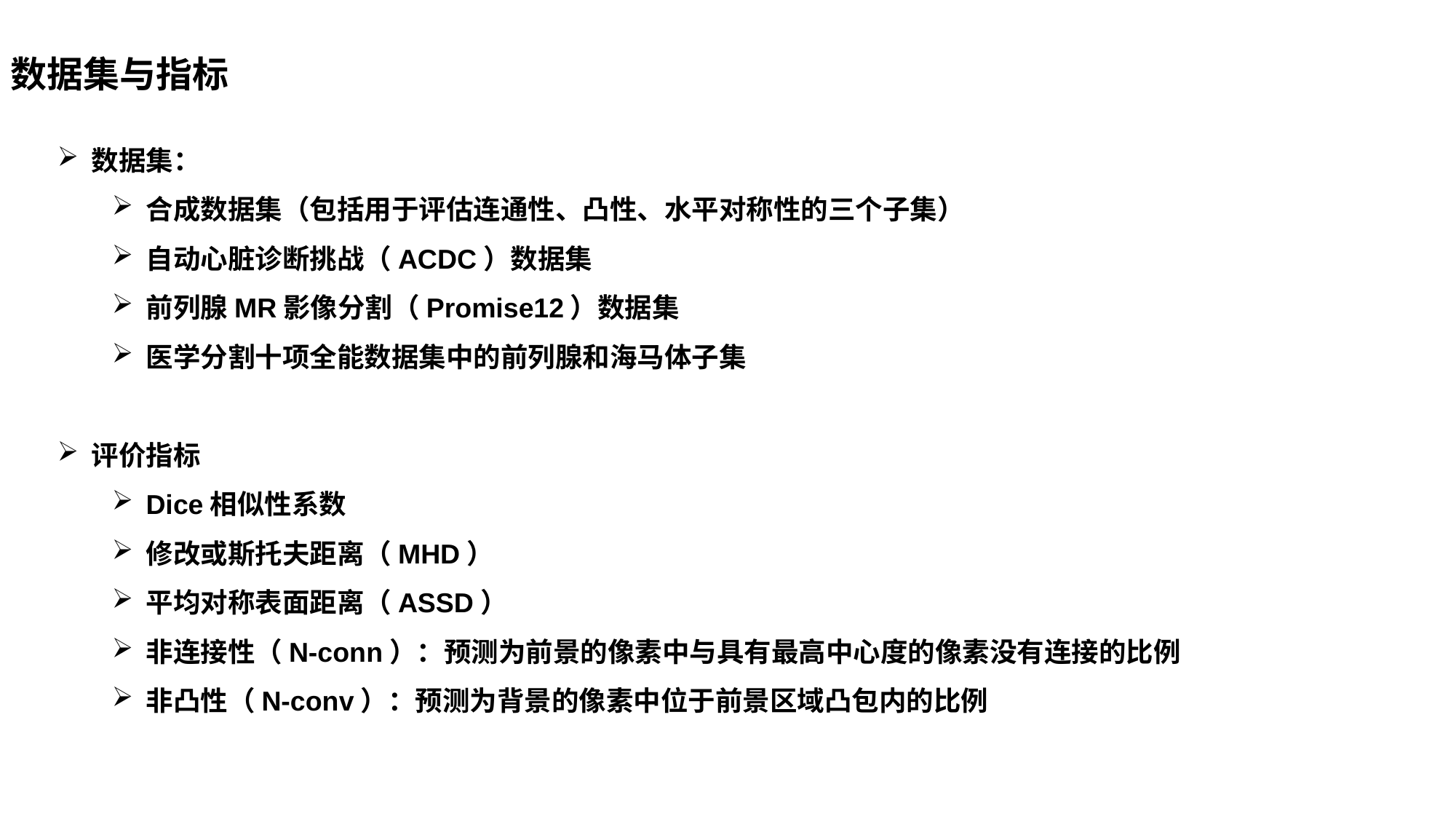

数据集与指标
数据集：
合成数据集（包括用于评估连通性、凸性、水平对称性的三个子集）
自动心脏诊断挑战（ACDC）数据集
前列腺MR影像分割（Promise12）数据集
医学分割十项全能数据集中的前列腺和海马体子集

评价指标
Dice相似性系数
修改或斯托夫距离（MHD）
平均对称表面距离（ASSD）
非连接性（N-conn）：预测为前景的像素中与具有最高中心度的像素没有连接的比例
非凸性（N-conv）：预测为背景的像素中位于前景区域凸包内的比例